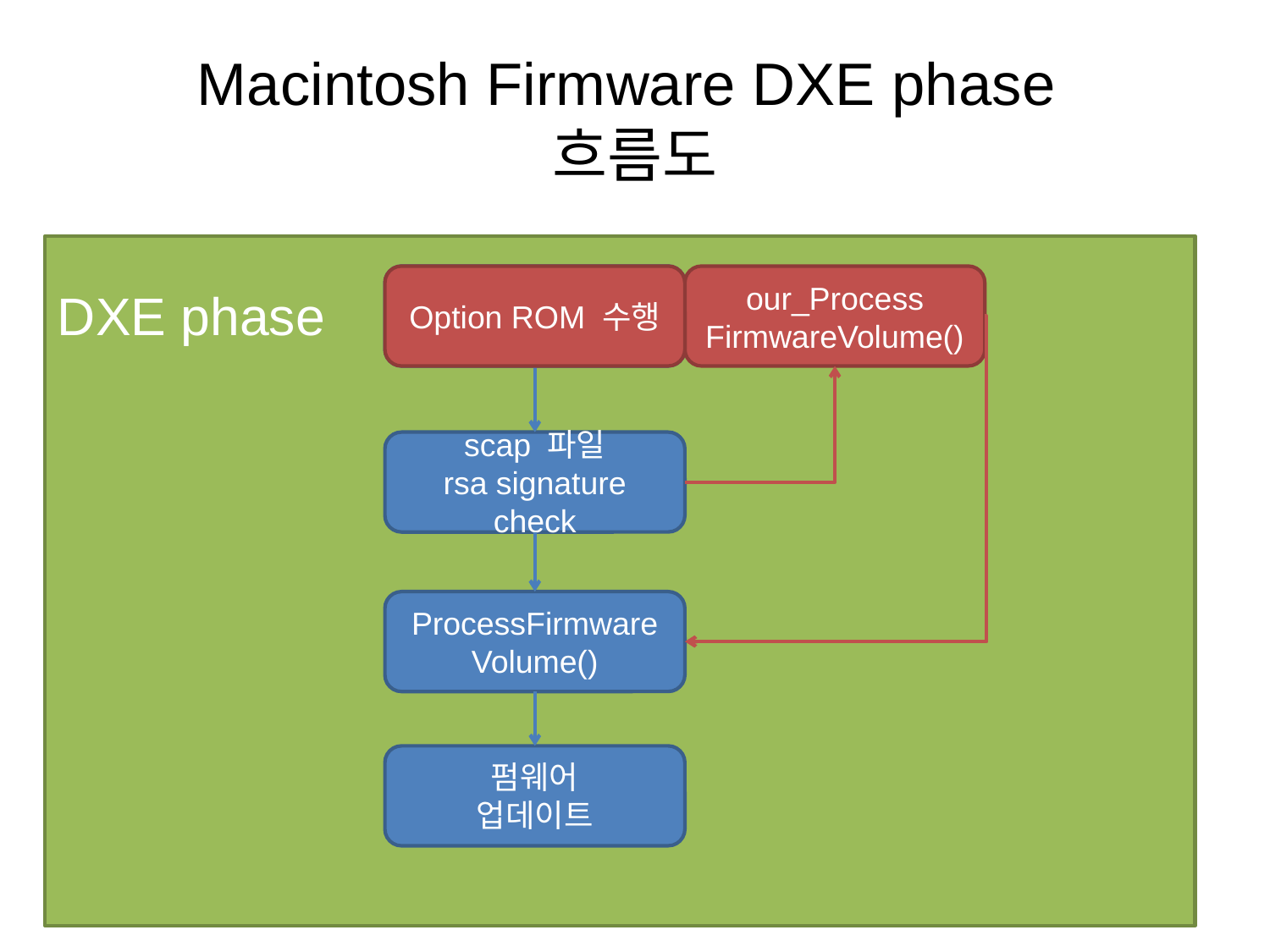

# Macintosh Firmware DXE phase 흐름도
DXE phase

Option ROM 수행
Option ROM 수행
our_Process
FirmwareVolume()
scap 파일
rsa signature check
ProcessFirmware
Volume()
펌웨어
업데이트